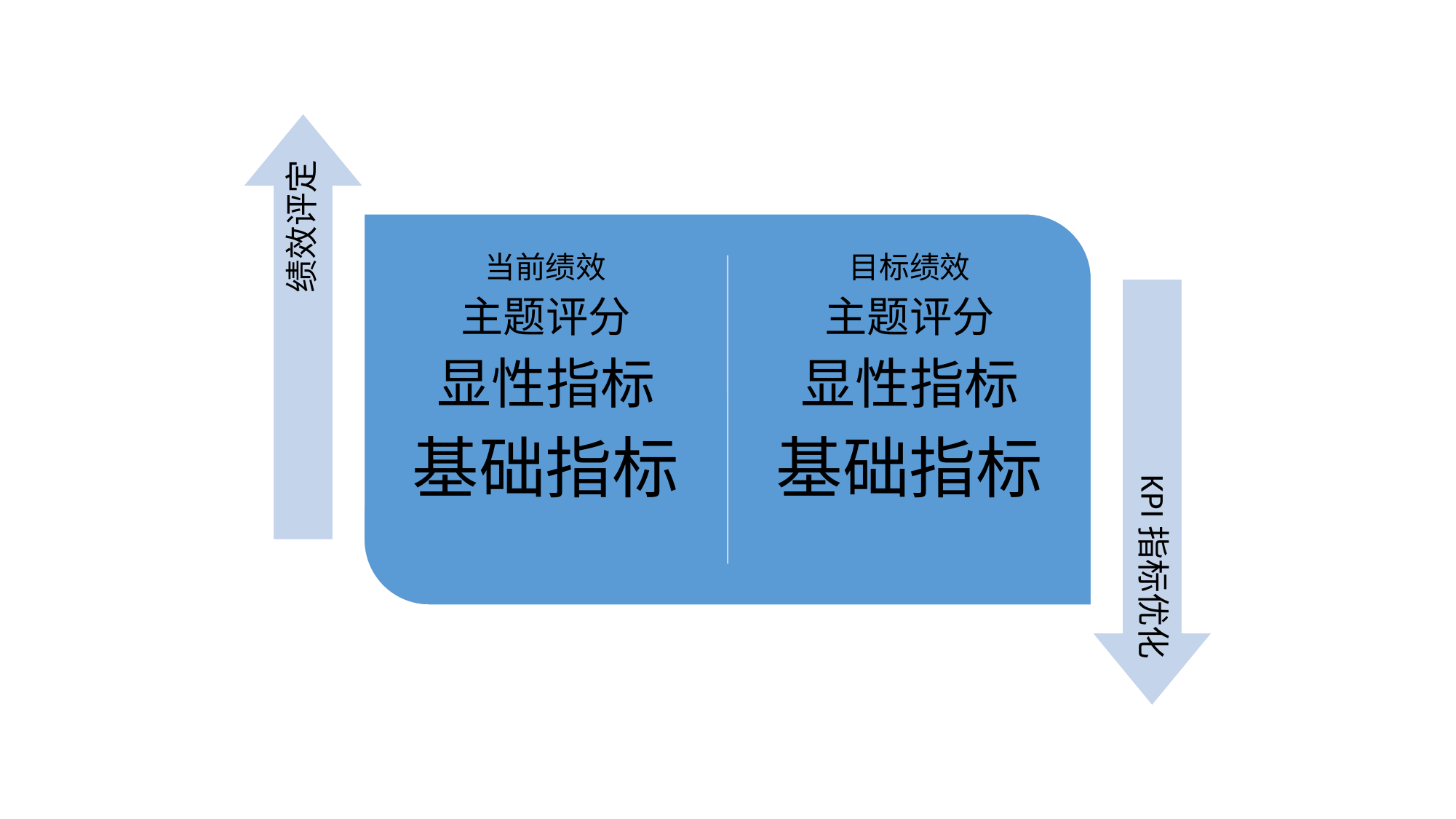

当前绩效
主题评分
显性指标
基础指标
目标绩效
主题评分
显性指标
基础指标
绩效评定
KPI指标优化